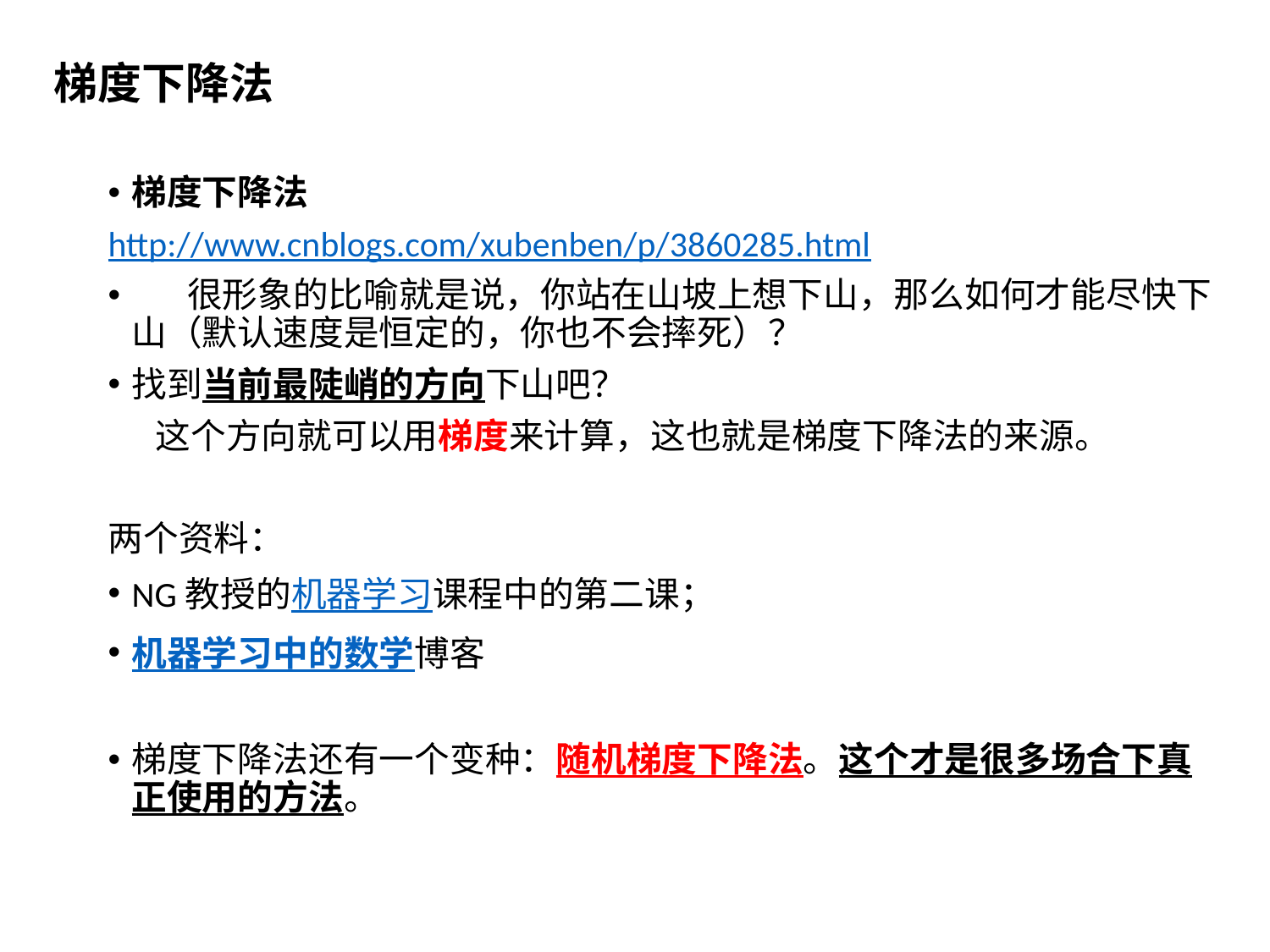

# 梯度下降法
梯度下降法
http://www.cnblogs.com/xubenben/p/3860285.html
      很形象的比喻就是说，你站在山坡上想下山，那么如何才能尽快下山（默认速度是恒定的，你也不会摔死）？
找到当前最陡峭的方向下山吧？
     这个方向就可以用梯度来计算，这也就是梯度下降法的来源。

两个资料：
NG教授的机器学习课程中的第二课；
机器学习中的数学博客

梯度下降法还有一个变种：随机梯度下降法。这个才是很多场合下真正使用的方法。